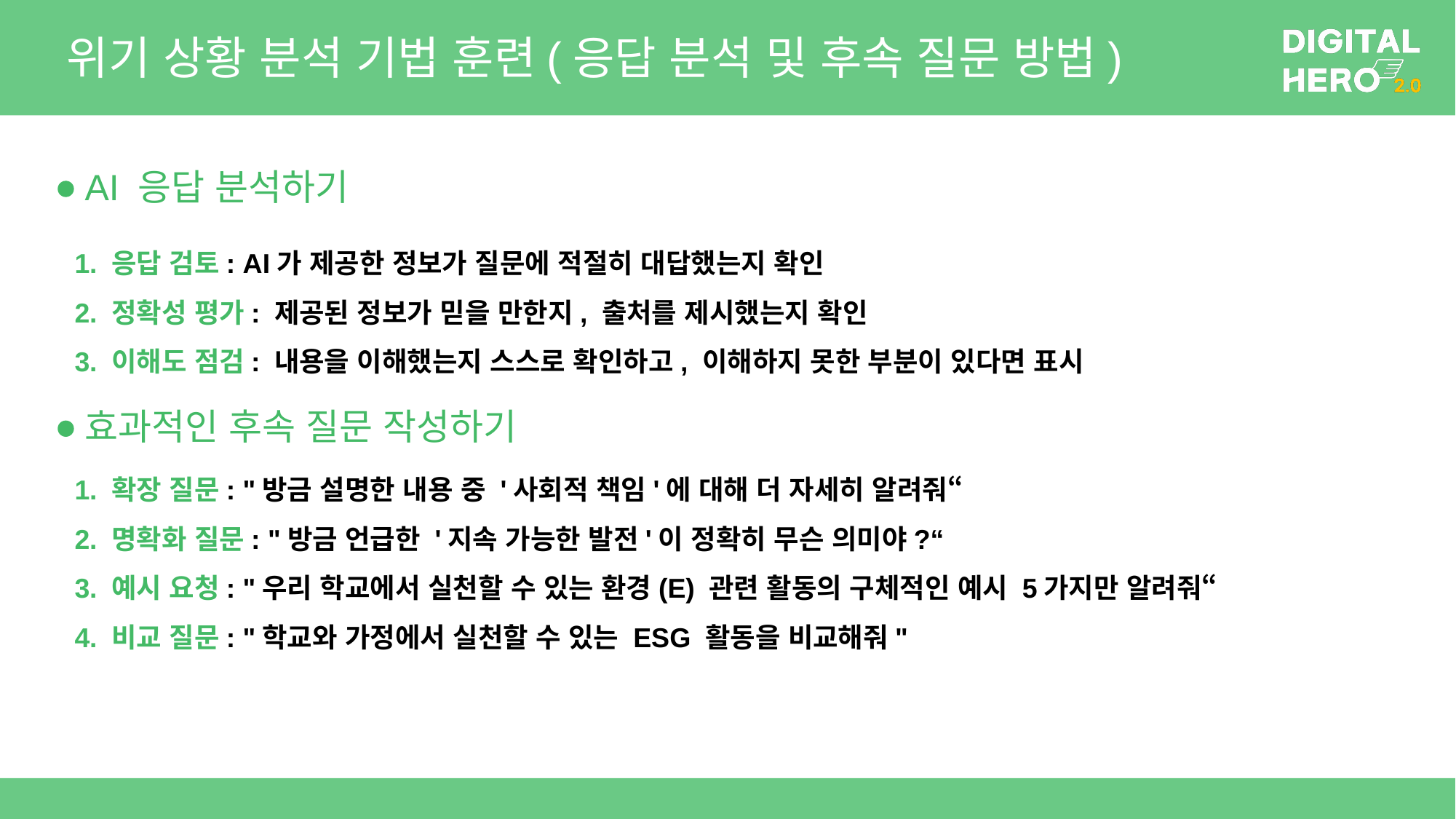

# 위기 상황 분석 기법 훈련(응답 분석 및 후속 질문 방법)
AI 응답 분석하기

1. 응답 검토: AI가 제공한 정보가 질문에 적절히 대답했는지 확인
2. 정확성 평가: 제공된 정보가 믿을 만한지, 출처를 제시했는지 확인
3. 이해도 점검: 내용을 이해했는지 스스로 확인하고, 이해하지 못한 부분이 있다면 표시

1. 확장 질문: "방금 설명한 내용 중 '사회적 책임'에 대해 더 자세히 알려줘“
2. 명확화 질문: "방금 언급한 '지속 가능한 발전'이 정확히 무슨 의미야?“
3. 예시 요청: "우리 학교에서 실천할 수 있는 환경(E) 관련 활동의 구체적인 예시 5가지만 알려줘“
4. 비교 질문: "학교와 가정에서 실천할 수 있는 ESG 활동을 비교해줘"
효과적인 후속 질문 작성하기